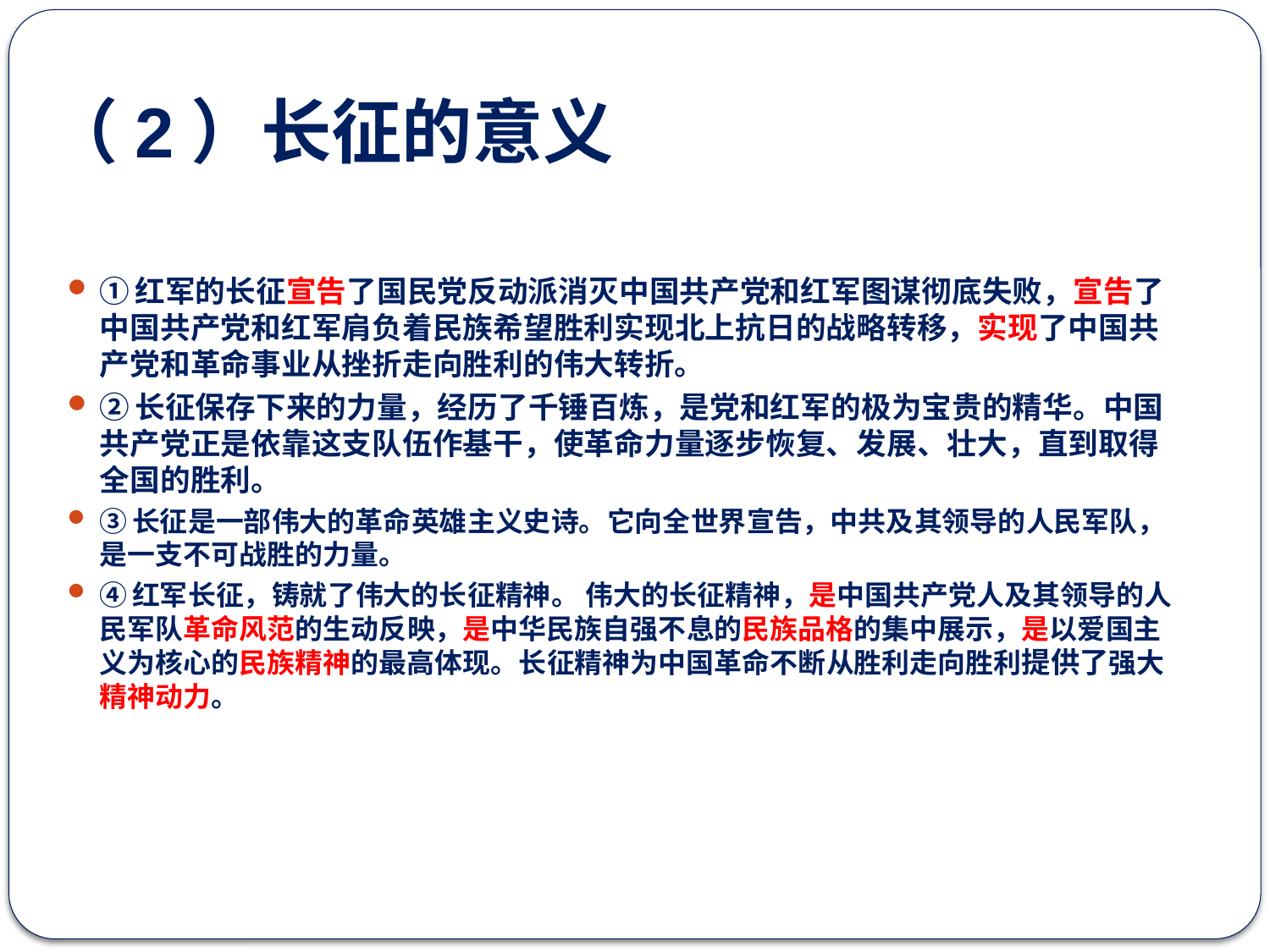

# （2）长征的意义
①红军的长征宣告了国民党反动派消灭中国共产党和红军图谋彻底失败，宣告了中国共产党和红军肩负着民族希望胜利实现北上抗日的战略转移，实现了中国共产党和革命事业从挫折走向胜利的伟大转折。
②长征保存下来的力量，经历了千锤百炼，是党和红军的极为宝贵的精华。中国共产党正是依靠这支队伍作基干，使革命力量逐步恢复、发展、壮大，直到取得全国的胜利。
③长征是一部伟大的革命英雄主义史诗。它向全世界宣告，中共及其领导的人民军队，是一支不可战胜的力量。
④红军长征，铸就了伟大的长征精神。 伟大的长征精神，是中国共产党人及其领导的人民军队革命风范的生动反映，是中华民族自强不息的民族品格的集中展示，是以爱国主义为核心的民族精神的最高体现。长征精神为中国革命不断从胜利走向胜利提供了强大精神动力。